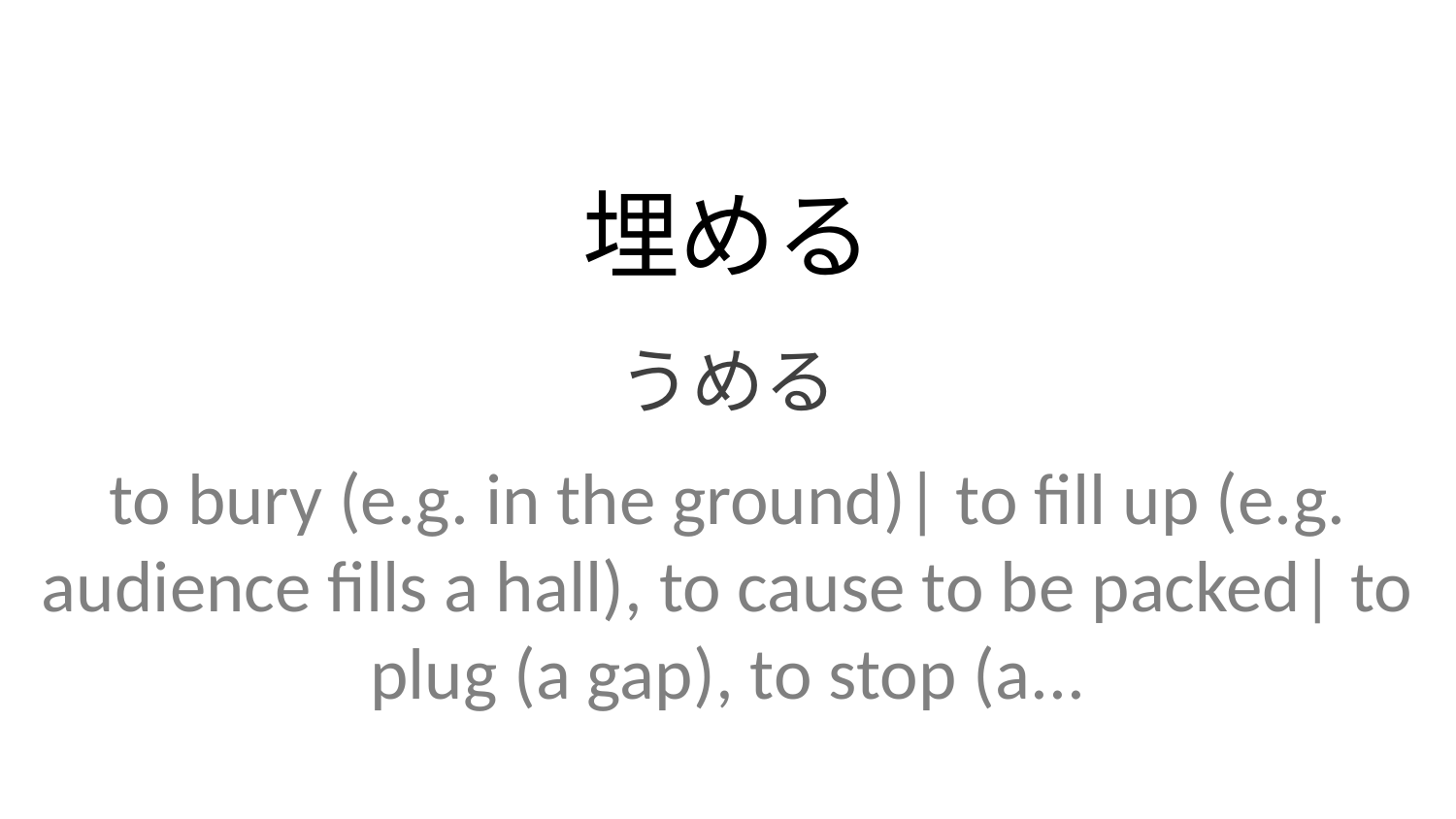

埋める

うめる
to bury (e.g. in the ground)| to fill up (e.g. audience fills a hall), to cause to be packed| to plug (a gap), to stop (a...